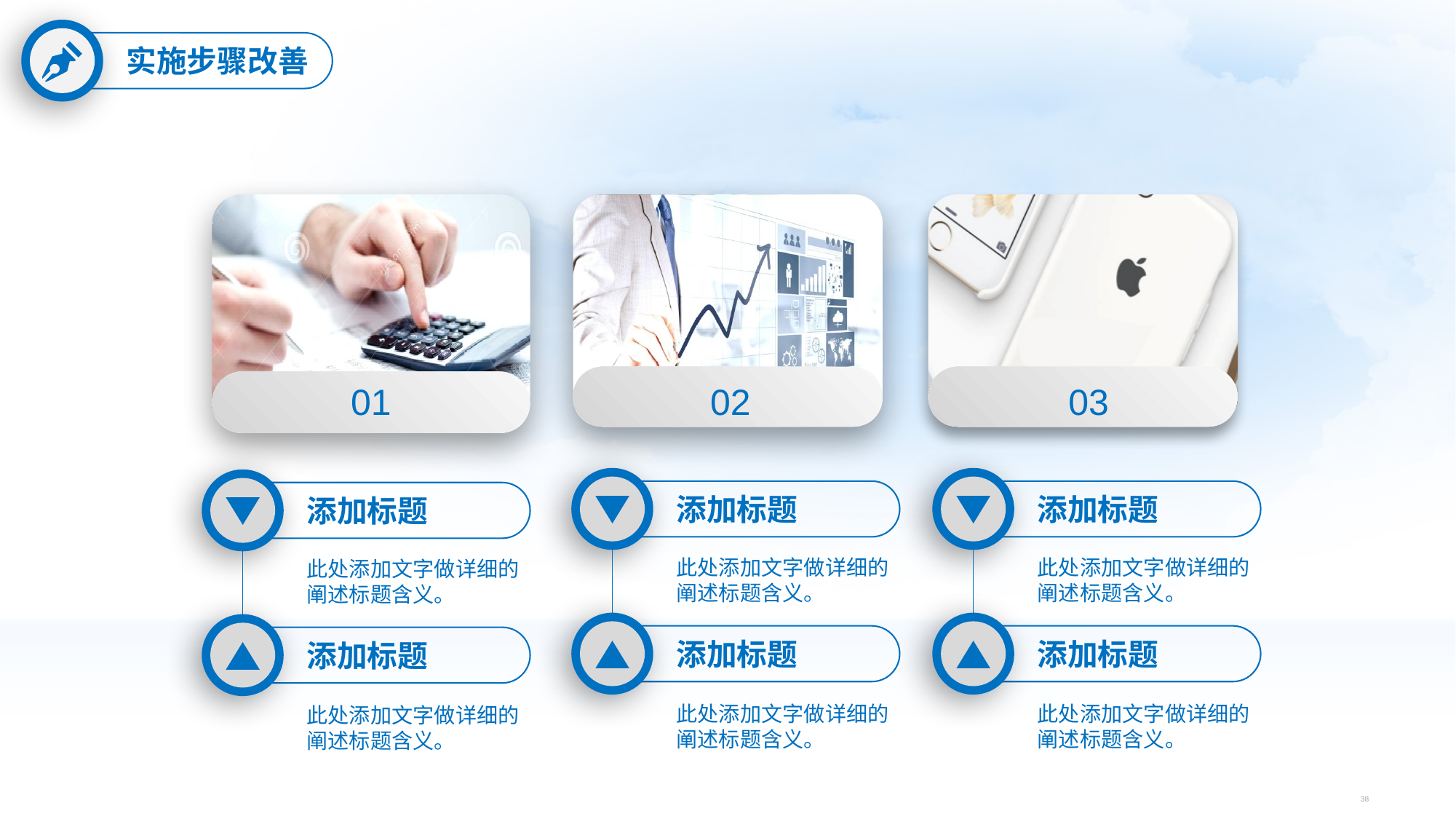

实施步骤改善

01

02

03

添加标题
添加标题
添加标题
此处添加文字做详细的阐述标题含义。
此处添加文字做详细的阐述标题含义。
此处添加文字做详细的阐述标题含义。

添加标题
添加标题
添加标题
此处添加文字做详细的阐述标题含义。
此处添加文字做详细的阐述标题含义。
此处添加文字做详细的阐述标题含义。
延时符